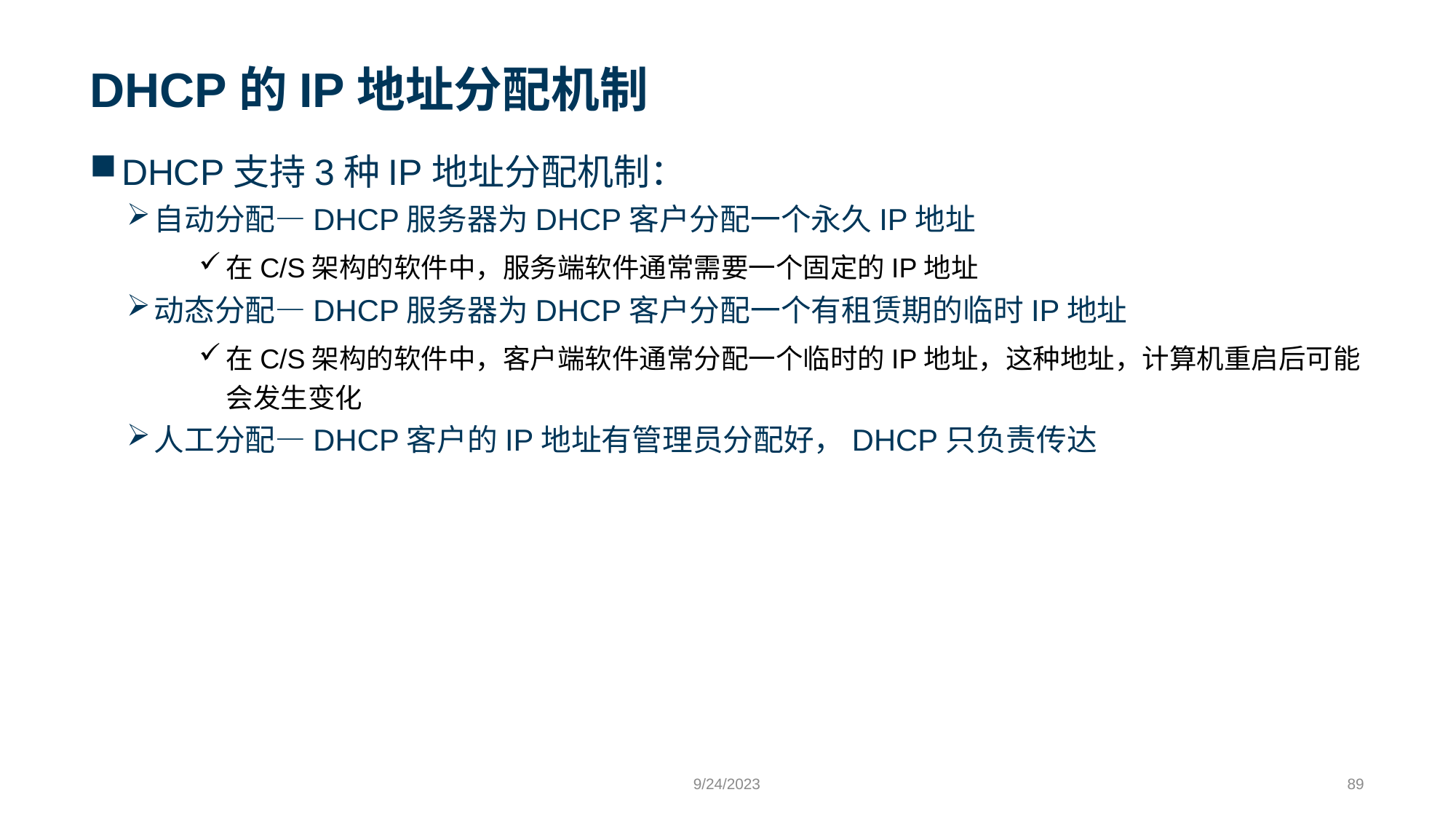

# DHCP的IP地址分配机制
DHCP支持3种IP地址分配机制：
自动分配—DHCP服务器为DHCP客户分配一个永久IP地址
在C/S架构的软件中，服务端软件通常需要一个固定的IP地址
动态分配—DHCP服务器为DHCP客户分配一个有租赁期的临时IP地址
在C/S架构的软件中，客户端软件通常分配一个临时的IP地址，这种地址，计算机重启后可能会发生变化
人工分配—DHCP客户的IP地址有管理员分配好，DHCP只负责传达

9/24/2023
89